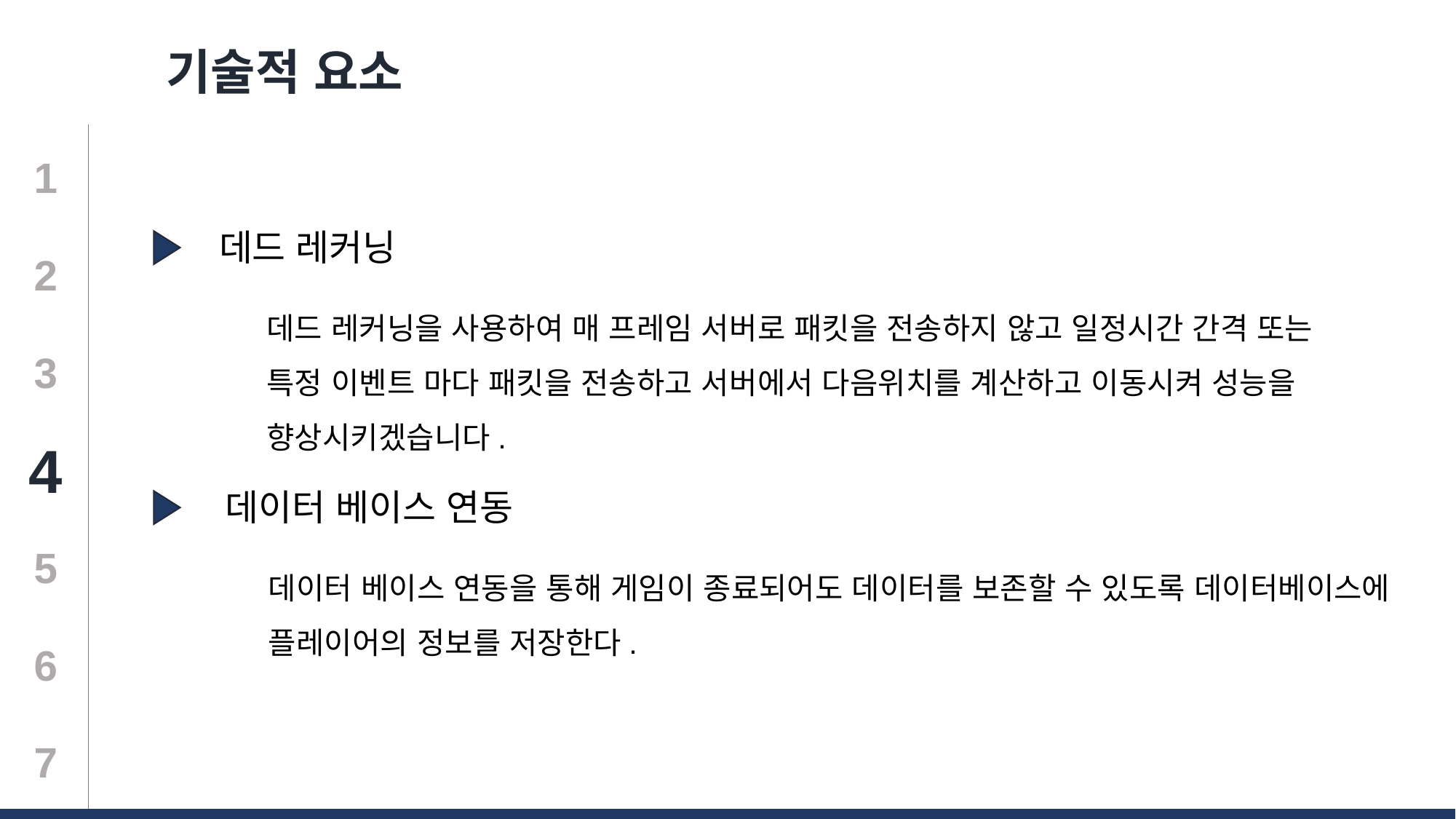

기술적 요소
1
데드 레커닝

2
데드 레커닝을 사용하여 매 프레임 서버로 패킷을 전송하지 않고 일정시간 간격 또는
특정 이벤트 마다 패킷을 전송하고 서버에서 다음위치를 계산하고 이동시켜 성능을
향상시키겠습니다.
3
4
데이터 베이스 연동

5
데이터 베이스 연동을 통해 게임이 종료되어도 데이터를 보존할 수 있도록 데이터베이스에
플레이어의 정보를 저장한다.
6
7